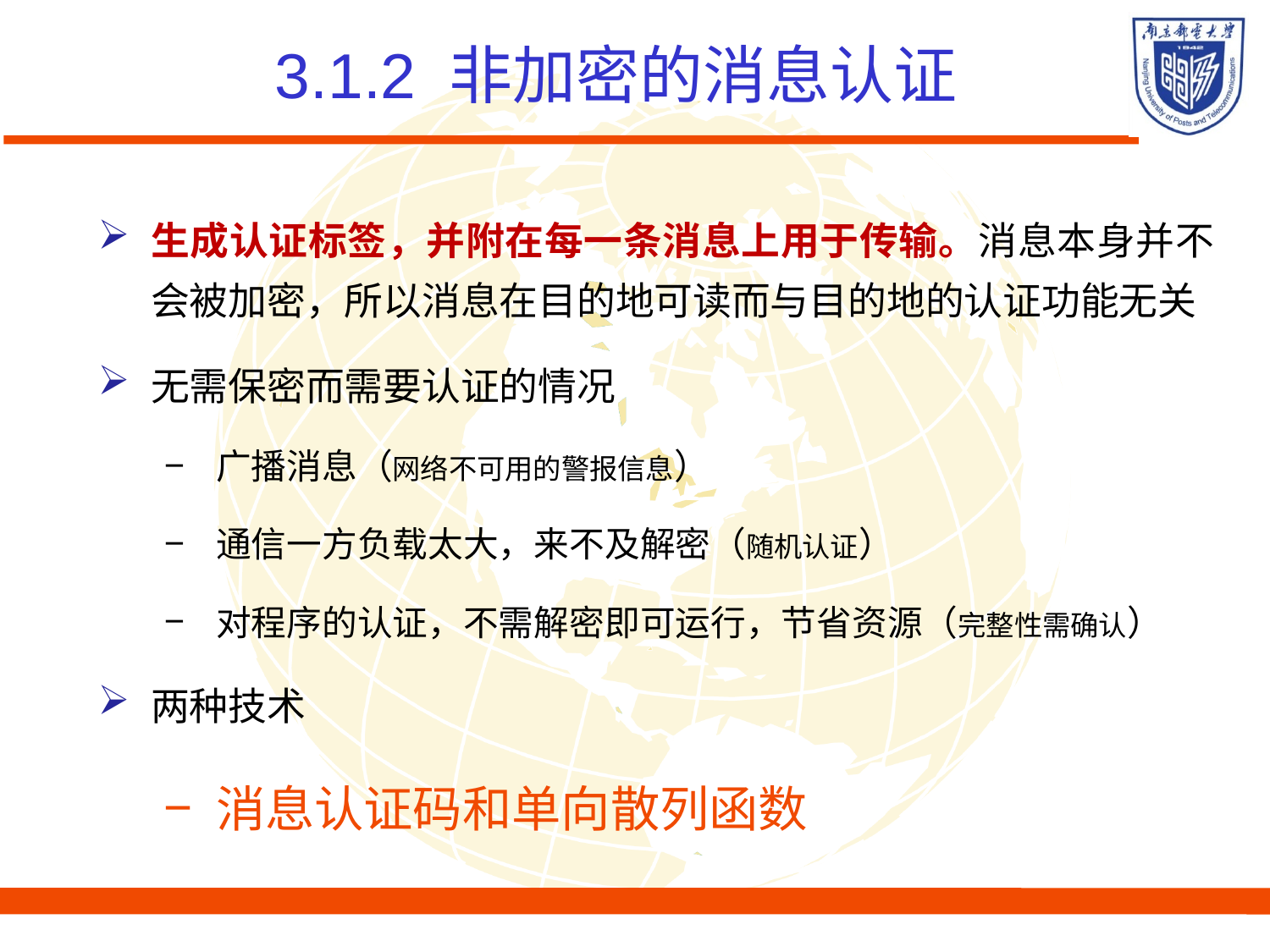

# 3.1.2 非加密的消息认证
生成认证标签，并附在每一条消息上用于传输。消息本身并不会被加密，所以消息在目的地可读而与目的地的认证功能无关
无需保密而需要认证的情况
广播消息（网络不可用的警报信息）
通信一方负载太大，来不及解密（随机认证）
对程序的认证，不需解密即可运行，节省资源（完整性需确认）
两种技术
消息认证码和单向散列函数
70